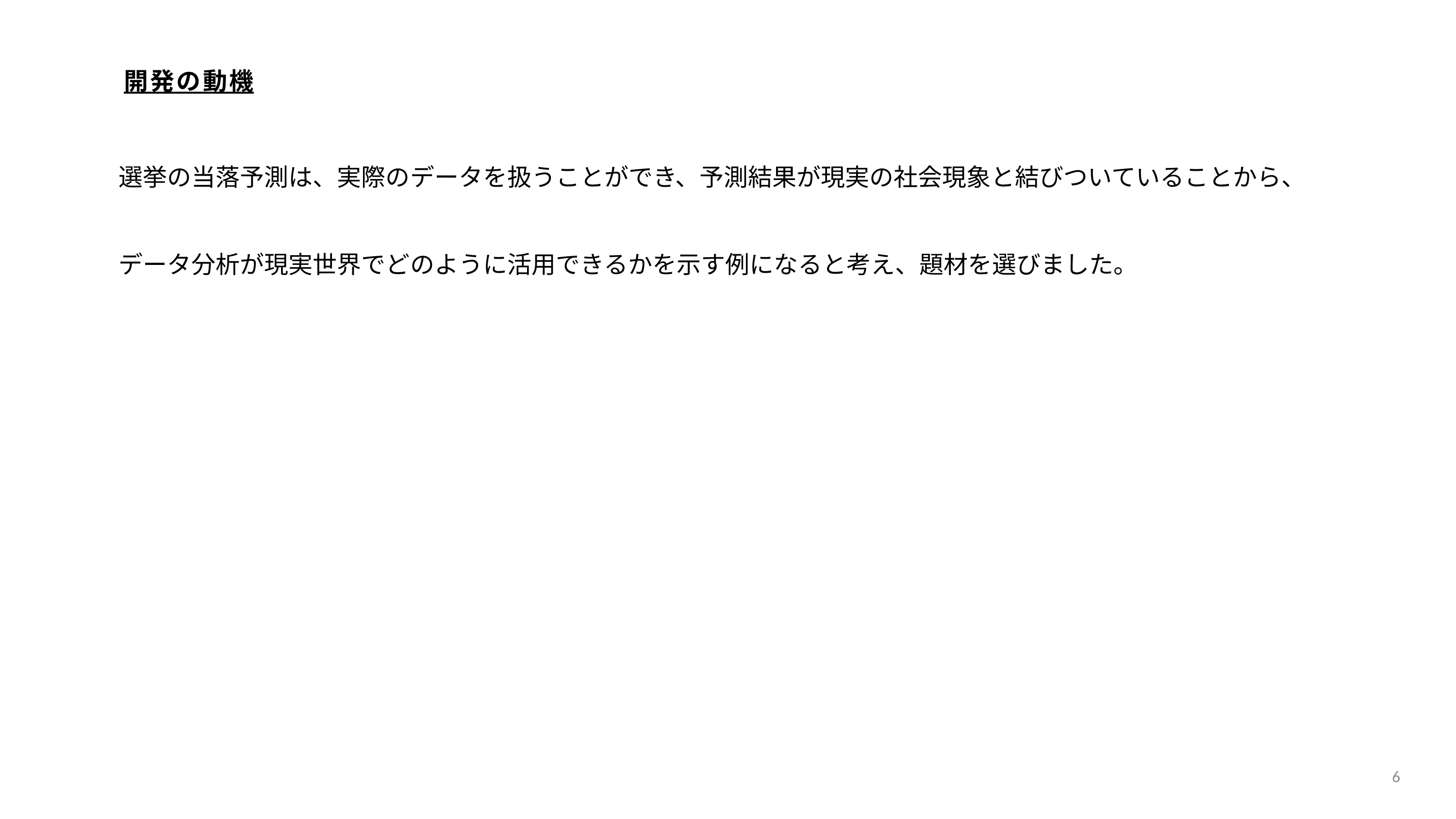

開発の動機
選挙の当落予測は、実際のデータを扱うことができ、予測結果が現実の社会現象と結びついていることから、
データ分析が現実世界でどのように活用できるかを示す例になると考え、題材を選びました。
売り上げ
5%
アップ
6